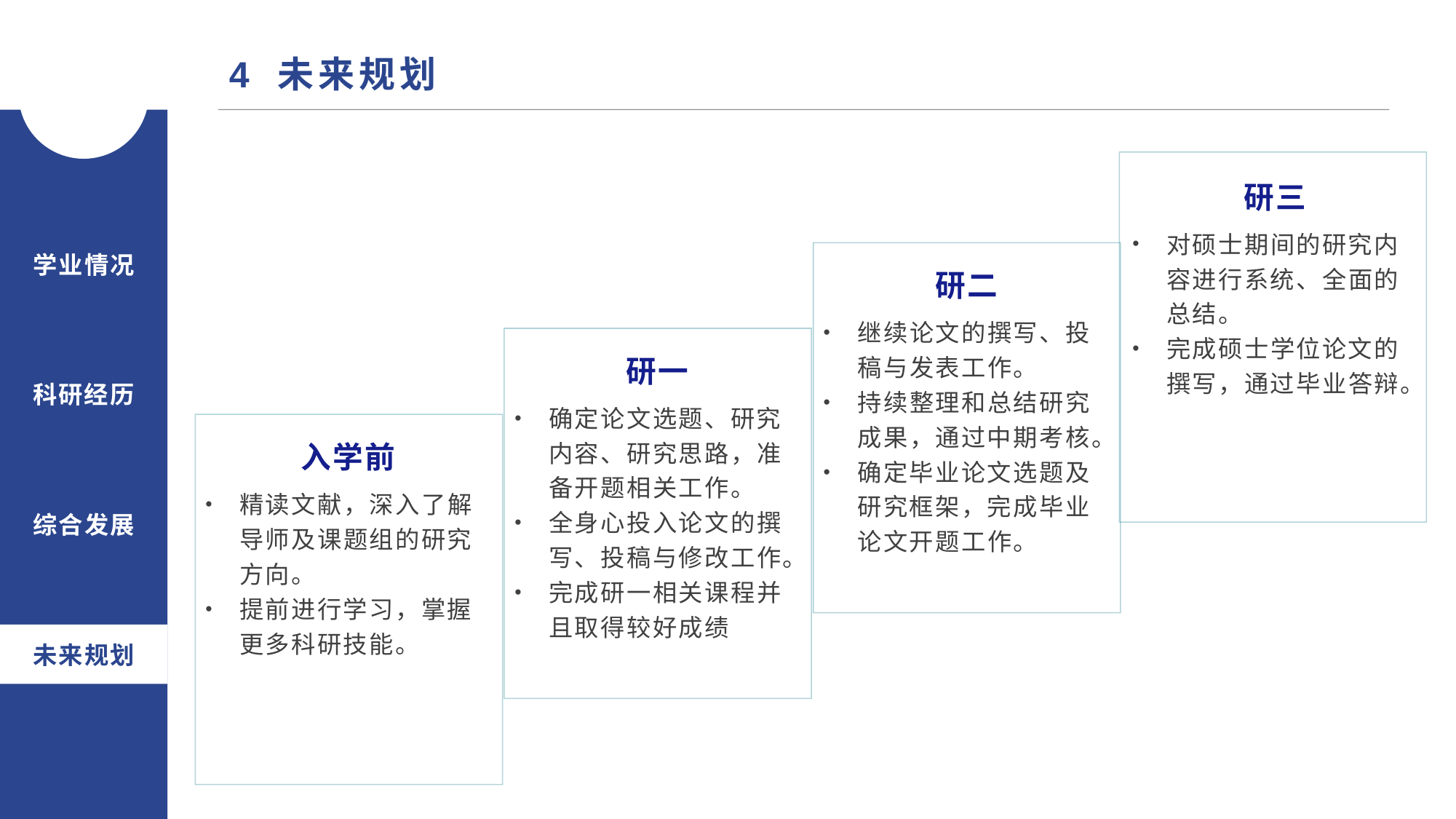

4 未来规划

研三
对硕士期间的研究内容进行系统、全面的总结。
完成硕士学位论文的撰写，通过毕业答辩。
学业情况
研二
继续论文的撰写、投稿与发表工作。
持续整理和总结研究成果，通过中期考核。
确定毕业论文选题及研究框架，完成毕业论文开题工作。

研一
确定论文选题、研究内容、研究思路，准备开题相关工作。
全身心投入论文的撰写、投稿与修改工作。
完成研一相关课程并且取得较好成绩

科研经历
入学前
精读文献，深入了解导师及课题组的研究方向。
提前进行学习，掌握更多科研技能。

综合发展
未来规划